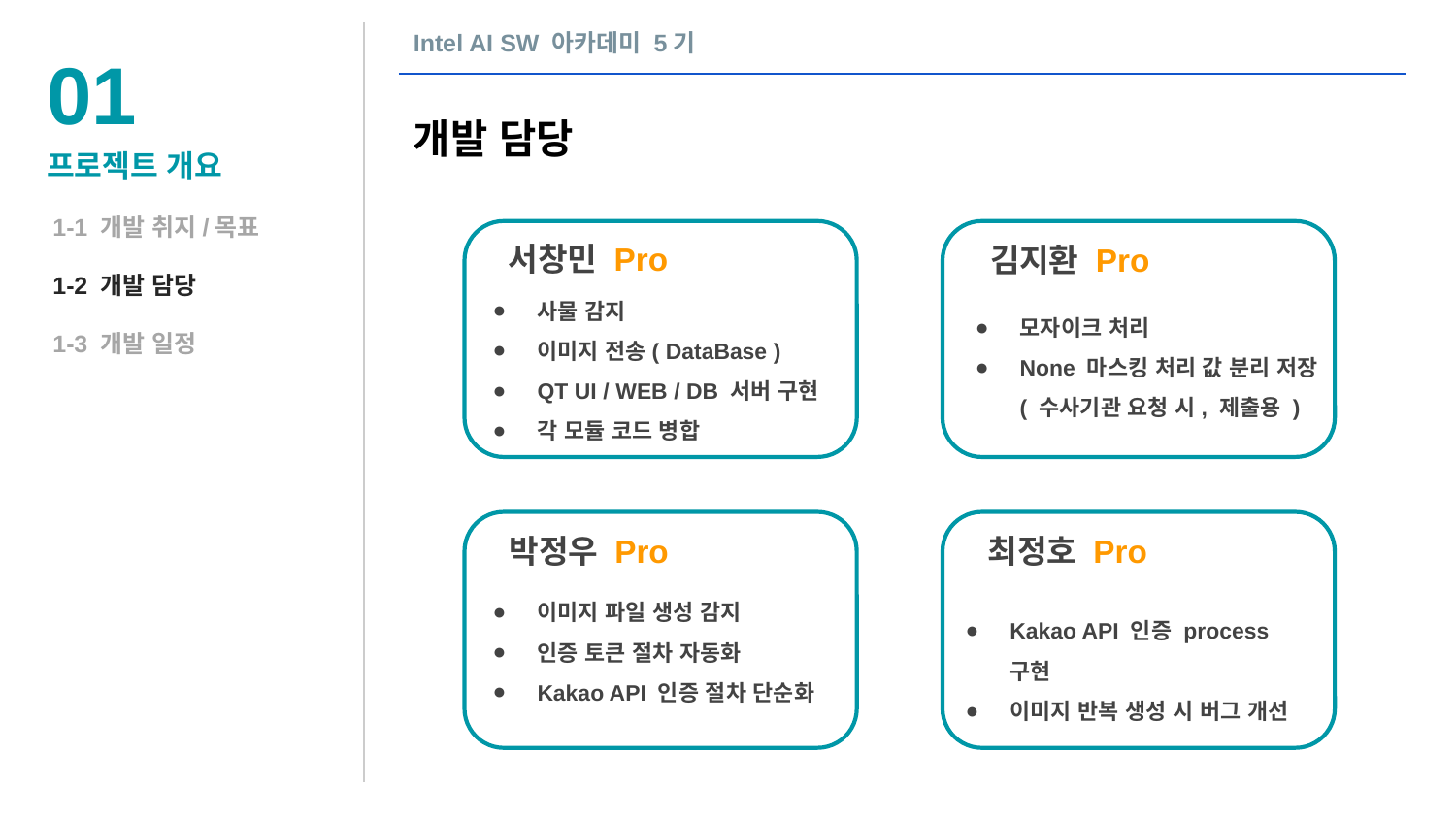

Intel AI SW 아카데미 5기
01
개발 담당

프로젝트 개요
1-1 개발 취지/목표

1-2 개발 담당

1-3 개발 일정

서창민 Pro
김지환 Pro

사물 감지
이미지 전송( DataBase )
QT UI / WEB / DB 서버 구현
각 모듈 코드 병합

모자이크 처리
None 마스킹 처리 값 분리 저장
( 수사기관 요청 시, 제출용 )

박정우 Pro

최정호 Pro

이미지 파일 생성 감지
인증 토큰 절차 자동화
Kakao API 인증 절차 단순화
Kakao API 인증 process 구현
이미지 반복 생성 시 버그 개선